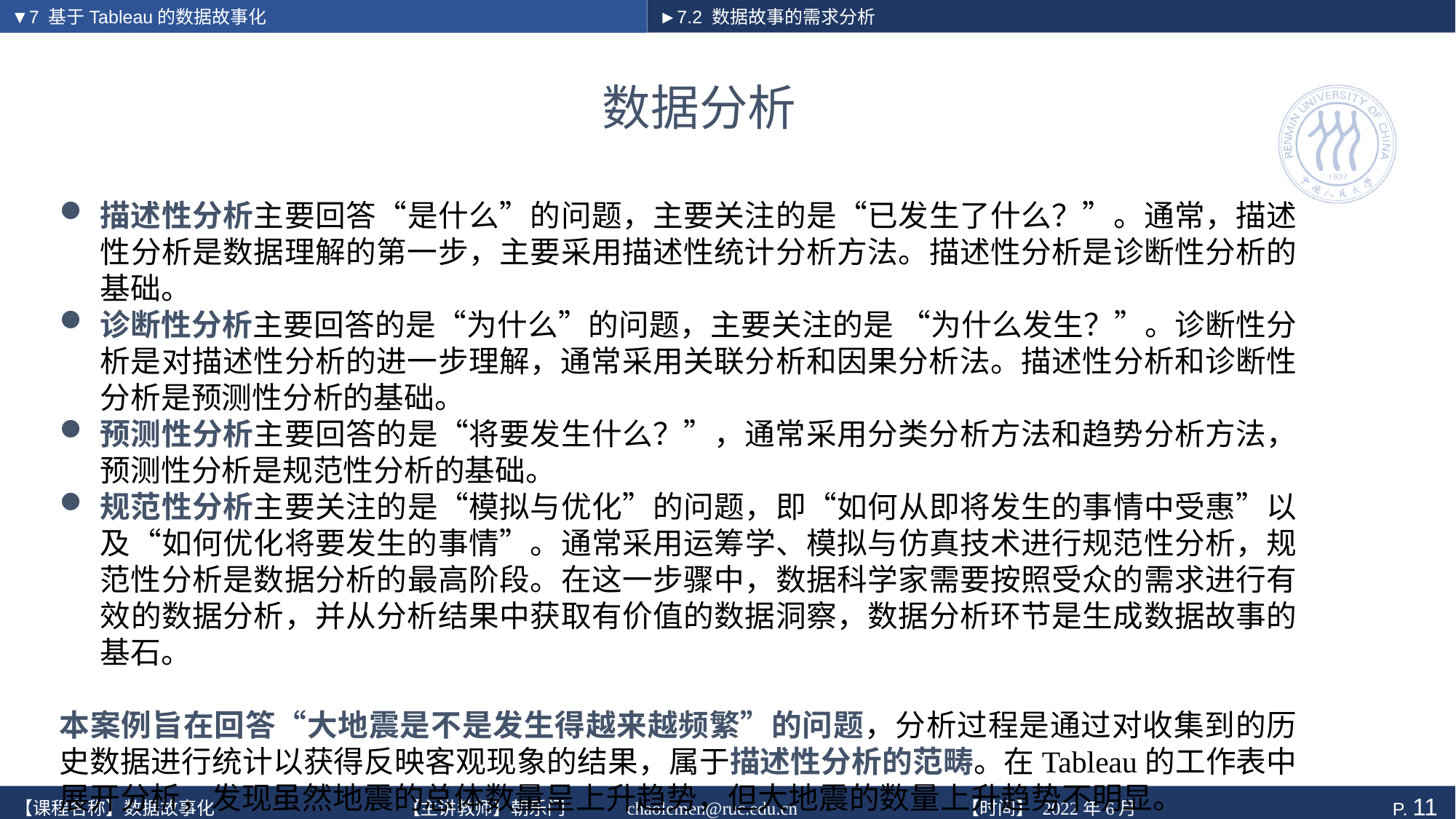

▼7 基于Tableau的数据故事化
►7.2 数据故事的需求分析
# 数据分析
描述性分析主要回答“是什么”的问题，主要关注的是“已发生了什么？”。通常，描述性分析是数据理解的第一步，主要采用描述性统计分析方法。描述性分析是诊断性分析的基础。
诊断性分析主要回答的是“为什么”的问题，主要关注的是 “为什么发生？”。诊断性分析是对描述性分析的进一步理解，通常采用关联分析和因果分析法。描述性分析和诊断性分析是预测性分析的基础。
预测性分析主要回答的是“将要发生什么？”，通常采用分类分析方法和趋势分析方法，预测性分析是规范性分析的基础。
规范性分析主要关注的是“模拟与优化”的问题，即“如何从即将发生的事情中受惠”以及“如何优化将要发生的事情”。通常采用运筹学、模拟与仿真技术进行规范性分析，规范性分析是数据分析的最高阶段。在这一步骤中，数据科学家需要按照受众的需求进行有效的数据分析，并从分析结果中获取有价值的数据洞察，数据分析环节是生成数据故事的基石。

本案例旨在回答“大地震是不是发生得越来越频繁”的问题，分析过程是通过对收集到的历史数据进行统计以获得反映客观现象的结果，属于描述性分析的范畴。在Tableau的工作表中展开分析，发现虽然地震的总体数量呈上升趋势，但大地震的数量上升趋势不明显。